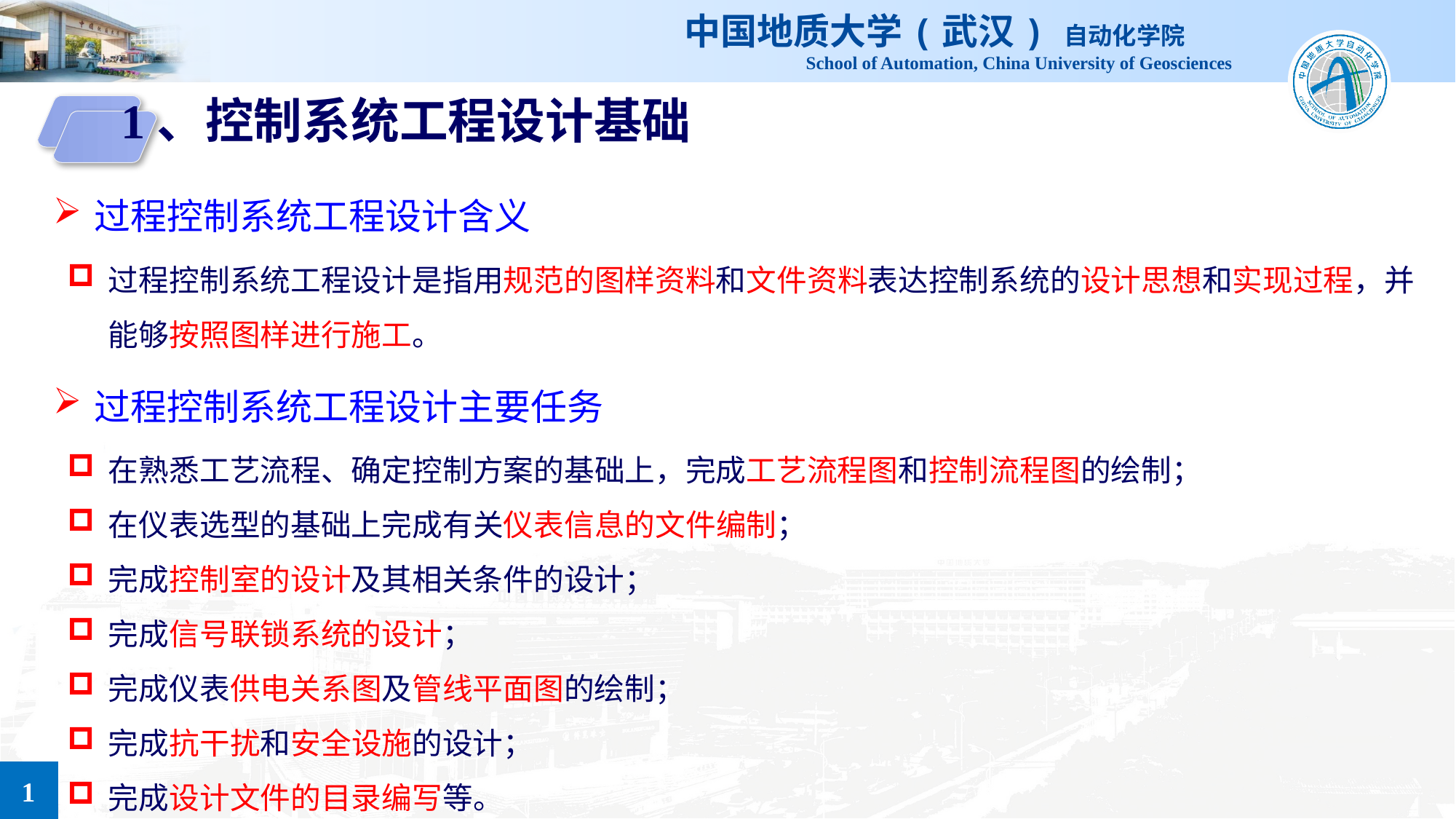

1、控制系统工程设计基础

过程控制系统工程设计含义
过程控制系统工程设计是指用规范的图样资料和文件资料表达控制系统的设计思想和实现过程，并能够按照图样进行施工。
过程控制系统工程设计主要任务
在熟悉工艺流程、确定控制方案的基础上，完成工艺流程图和控制流程图的绘制；
在仪表选型的基础上完成有关仪表信息的文件编制；
完成控制室的设计及其相关条件的设计；
完成信号联锁系统的设计；
完成仪表供电关系图及管线平面图的绘制；
完成抗干扰和安全设施的设计；
完成设计文件的目录编写等。
1